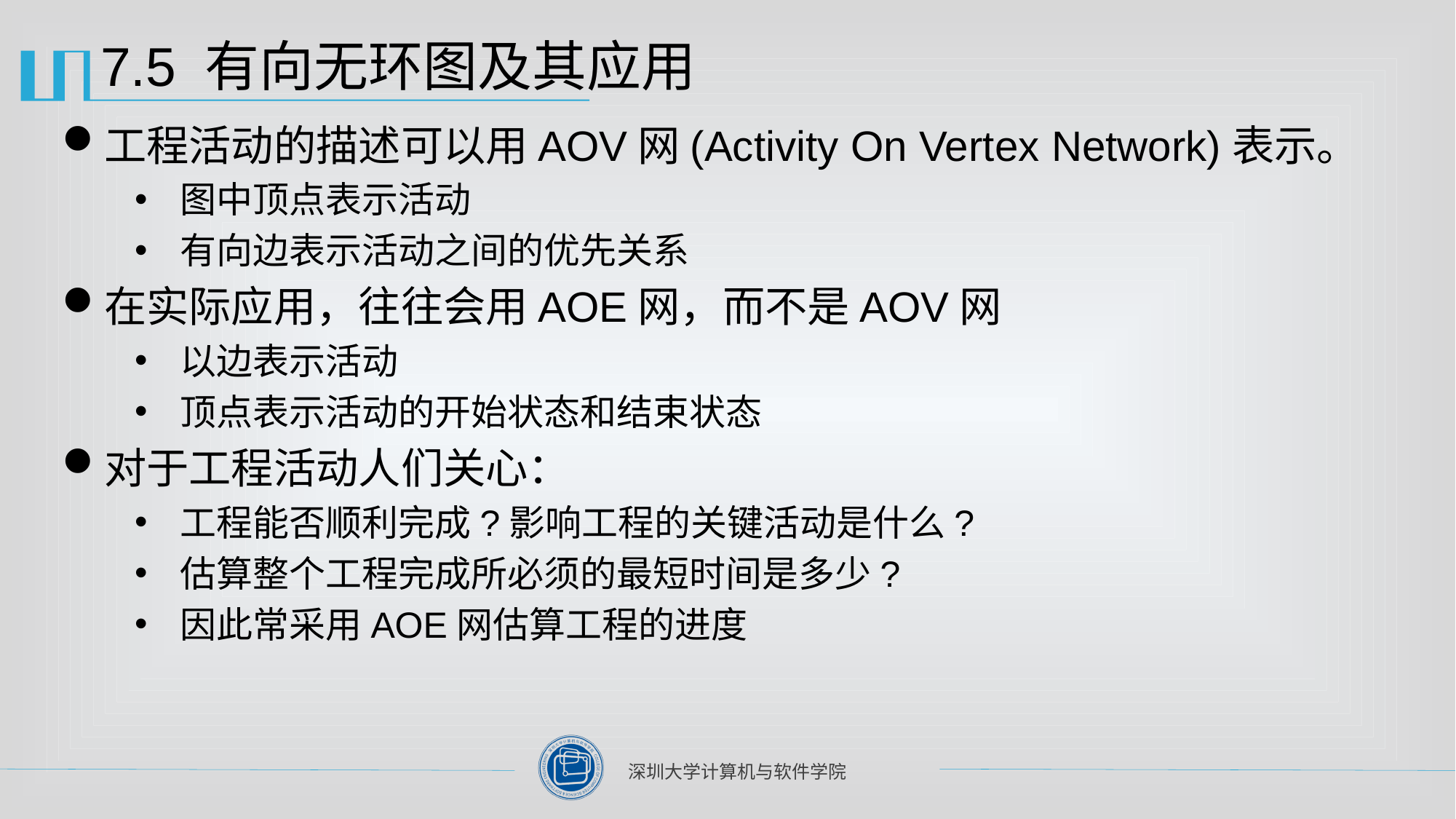

# 7.5 有向无环图及其应用
工程活动的描述可以用AOV网(Activity On Vertex Network)表示。
图中顶点表示活动
有向边表示活动之间的优先关系
在实际应用，往往会用AOE网，而不是AOV网
以边表示活动
顶点表示活动的开始状态和结束状态
对于工程活动人们关心：
工程能否顺利完成?影响工程的关键活动是什么?
估算整个工程完成所必须的最短时间是多少?
因此常采用AOE网估算工程的进度

106